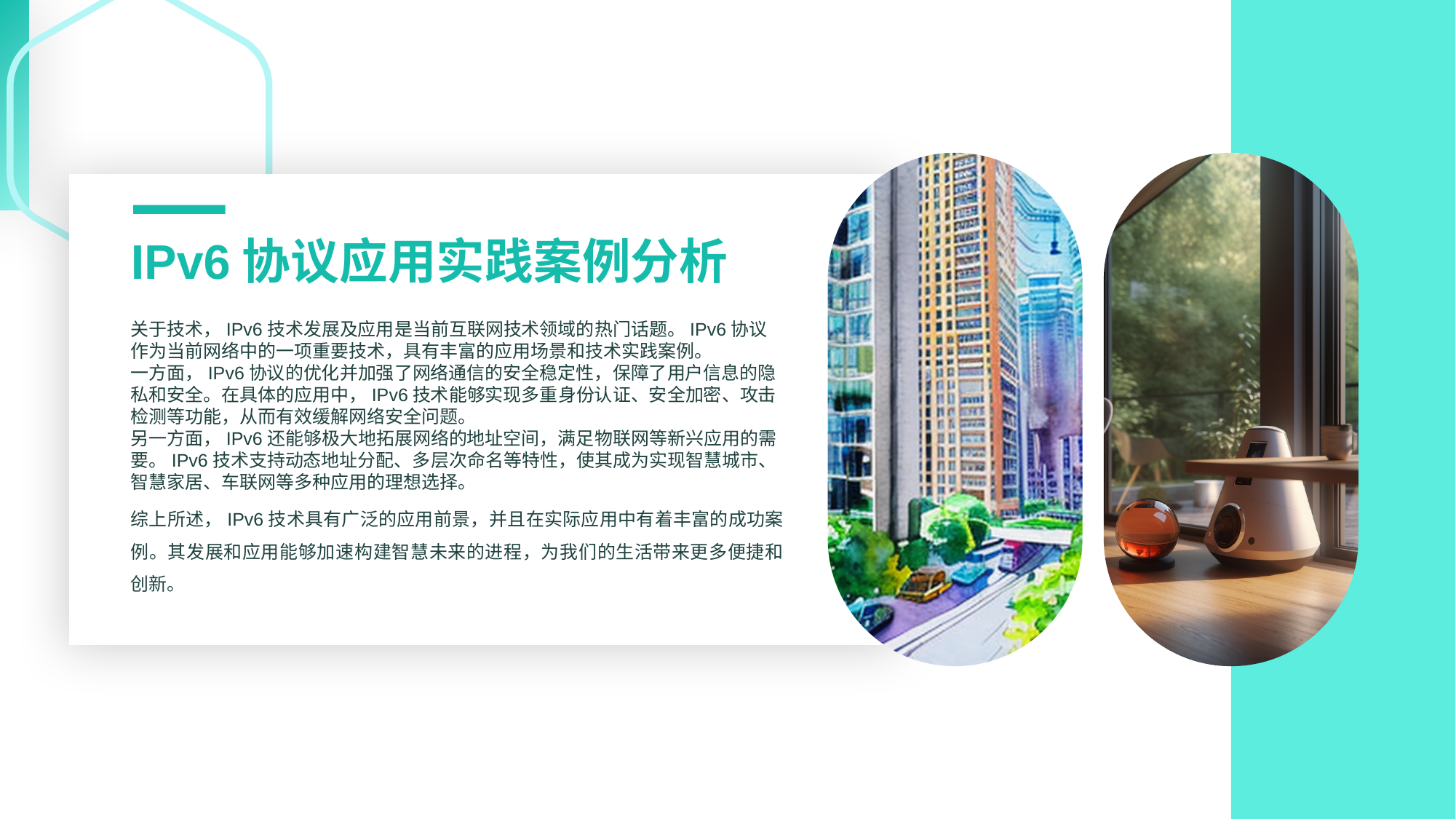

IPv6协议应用实践案例分析
关于技术，IPv6技术发展及应用是当前互联网技术领域的热门话题。IPv6协议作为当前网络中的一项重要技术，具有丰富的应用场景和技术实践案例。
一方面，IPv6协议的优化并加强了网络通信的安全稳定性，保障了用户信息的隐私和安全。在具体的应用中，IPv6技术能够实现多重身份认证、安全加密、攻击检测等功能，从而有效缓解网络安全问题。
另一方面，IPv6还能够极大地拓展网络的地址空间，满足物联网等新兴应用的需要。IPv6技术支持动态地址分配、多层次命名等特性，使其成为实现智慧城市、智慧家居、车联网等多种应用的理想选择。
综上所述，IPv6技术具有广泛的应用前景，并且在实际应用中有着丰富的成功案例。其发展和应用能够加速构建智慧未来的进程，为我们的生活带来更多便捷和创新。